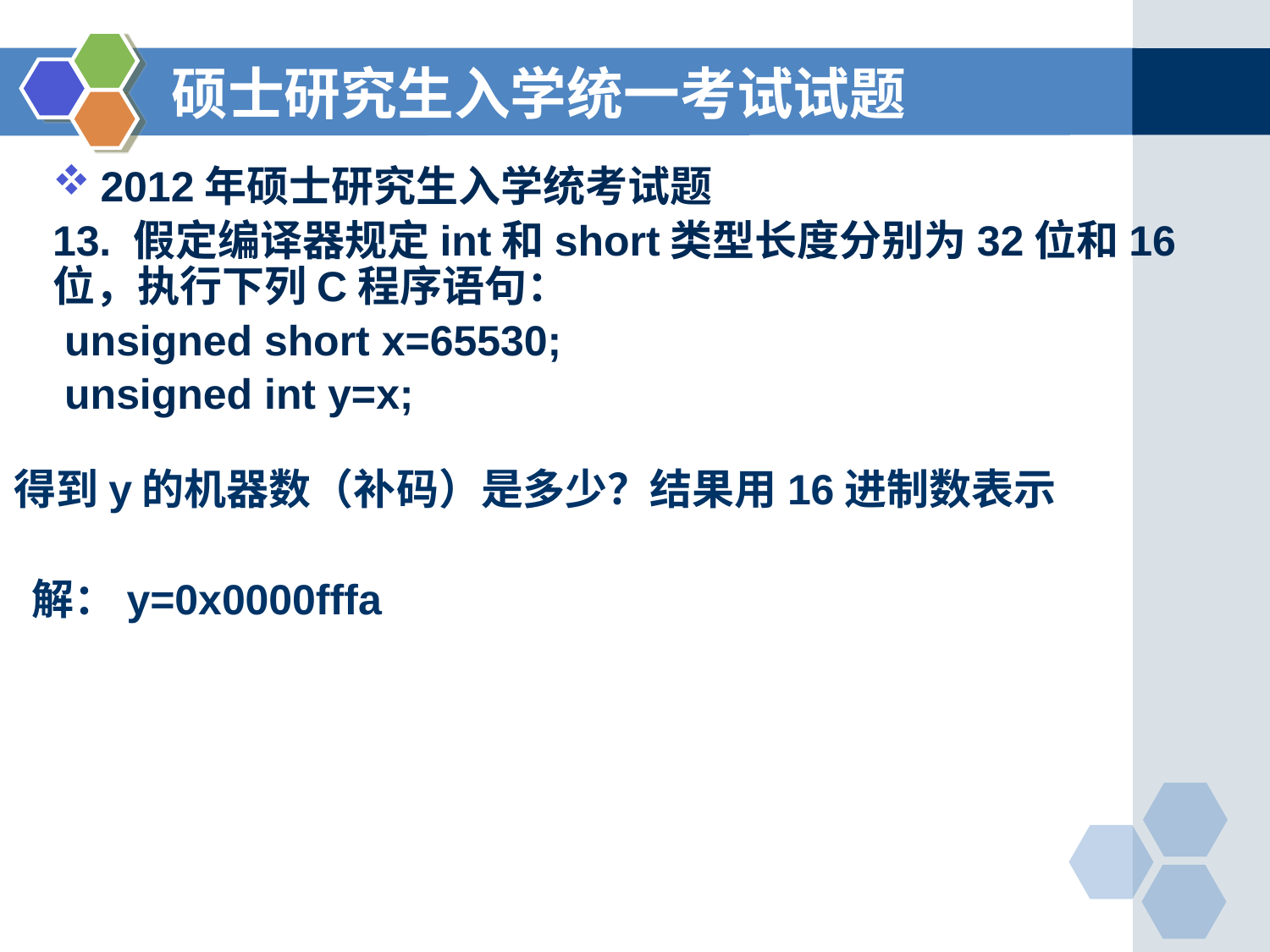

# 硕士研究生入学统一考试试题
2012年硕士研究生入学统考试题
13. 假定编译器规定int和short类型长度分别为32位和16位，执行下列C程序语句：
 unsigned short x=65530;
 unsigned int y=x;

得到y的机器数（补码）是多少？结果用16进制数表示
解：y=0x0000fffa